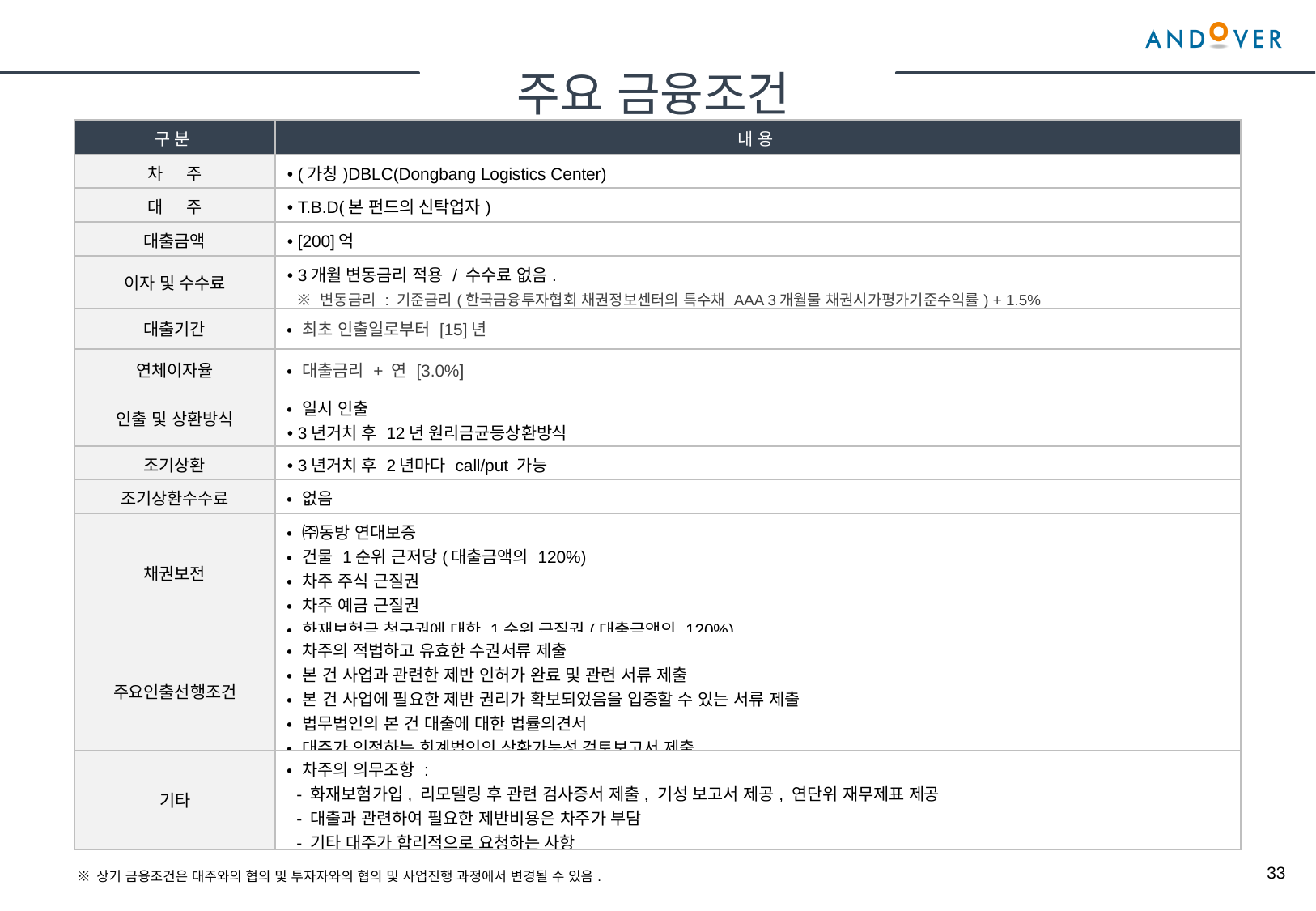

주요 금융조건
| 구 분 | 내 용 |
| --- | --- |
| 차 주 | • (가칭)DBLC(Dongbang Logistics Center) |
| 대 주 | • T.B.D(본 펀드의 신탁업자) |
| 대출금액 | • [200]억 |
| 이자 및 수수료 | • 3개월 변동금리 적용 / 수수료 없음. ※ 변동금리 : 기준금리(한국금융투자협회 채권정보센터의 특수채 AAA 3개월물 채권시가평가기준수익률) + 1.5% |
| 대출기간 | • 최초 인출일로부터 [15]년 |
| 연체이자율 | • 대출금리 + 연 [3.0%] |
| 인출 및 상환방식 | • 일시 인출 • 3년거치 후 12년 원리금균등상환방식 |
| 조기상환 | • 3년거치 후 2년마다 call/put 가능 |
| 조기상환수수료 | • 없음 |
| 채권보전 | • ㈜동방 연대보증 • 건물 1순위 근저당(대출금액의 120%) • 차주 주식 근질권 • 차주 예금 근질권 • 화재보험금 청구권에 대한 1순위 근질권(대출금액의 120%) |
| 주요인출선행조건 | • 차주의 적법하고 유효한 수권서류 제출 • 본 건 사업과 관련한 제반 인허가 완료 및 관련 서류 제출 • 본 건 사업에 필요한 제반 권리가 확보되었음을 입증할 수 있는 서류 제출 • 법무법인의 본 건 대출에 대한 법률의견서 • 대주가 인정하는 회계법인의 상환가능성 검토보고서 제출 |
| 기타 | • 차주의 의무조항 : - 화재보험가입, 리모델링 후 관련 검사증서 제출, 기성 보고서 제공, 연단위 재무제표 제공 - 대출과 관련하여 필요한 제반비용은 차주가 부담 - 기타 대주가 합리적으로 요청하는 사항 |
33
※ 상기 금융조건은 대주와의 협의 및 투자자와의 협의 및 사업진행 과정에서 변경될 수 있음.